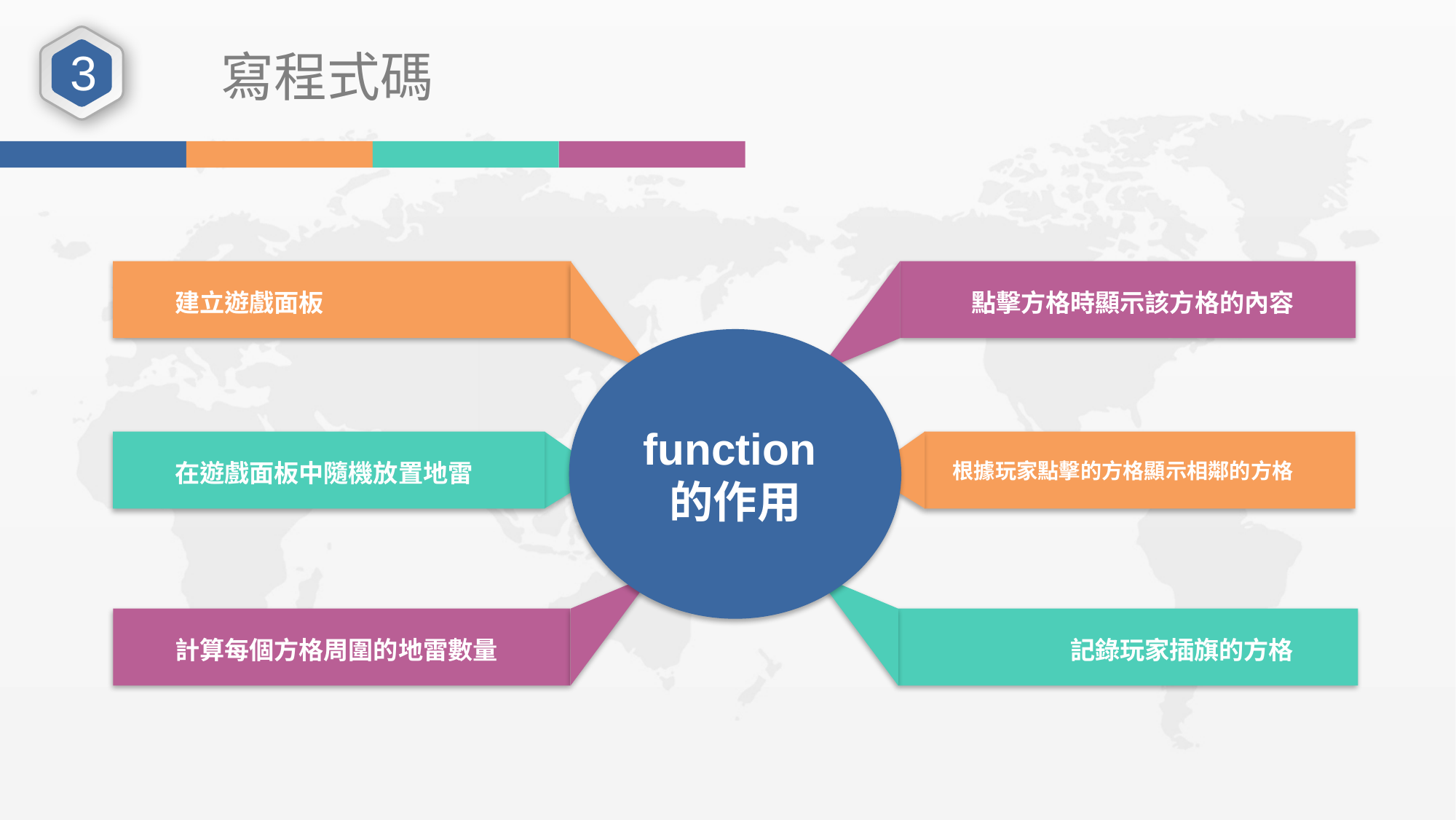

3

寫程式碼

建立遊戲面板
點擊方格時顯示該方格的內容
function的作用

在遊戲面板中隨機放置地雷
根據玩家點擊的方格顯示相鄰的方格

計算每個方格周圍的地雷數量
記錄玩家插旗的方格